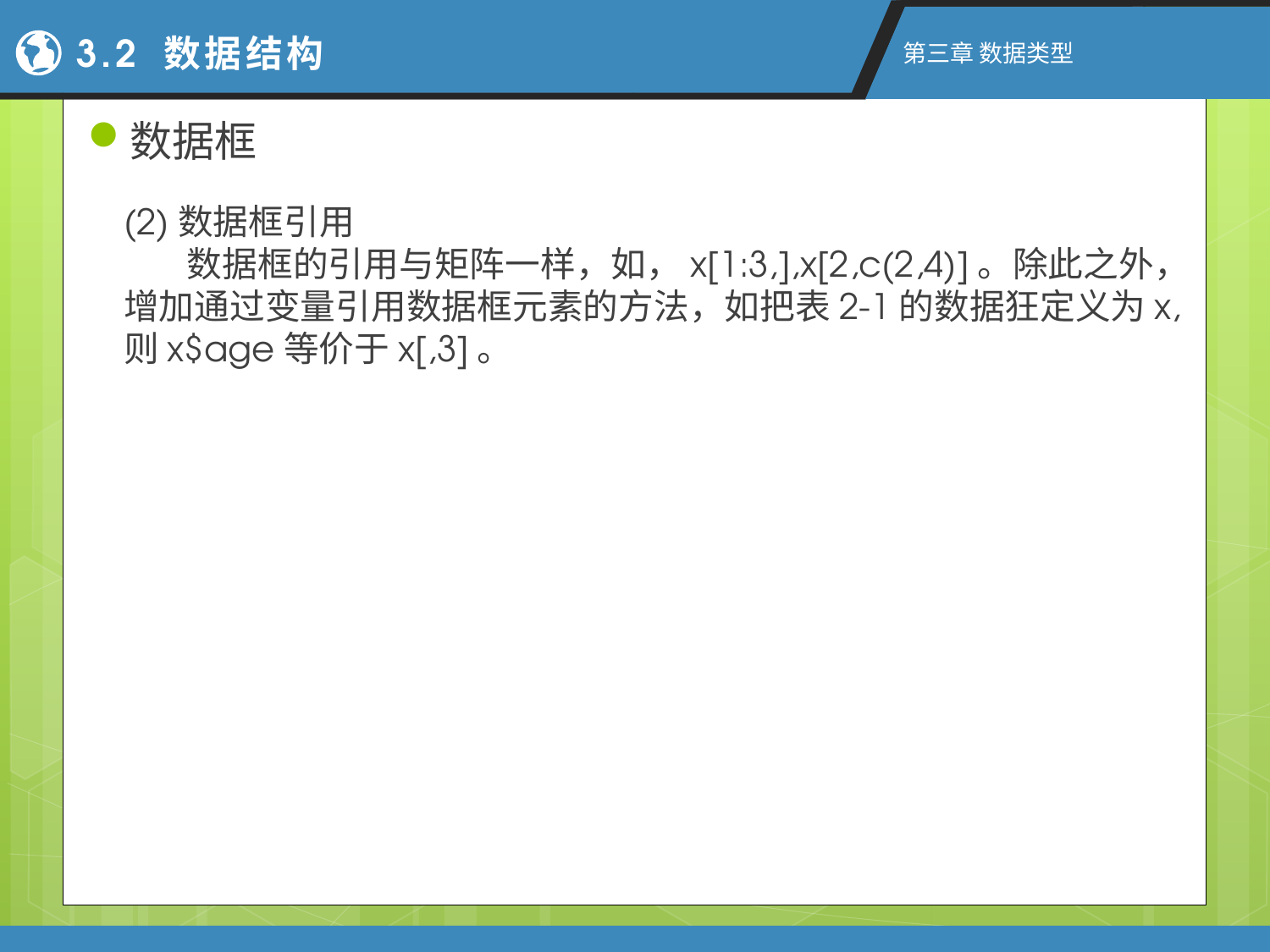

2.1新手上路
3.2 数据结构

第二章 R语言入门
第三章 数据类型
数据框
(2)数据框引用
       数据框的引用与矩阵一样，如，x[1:3,],x[2,c(2,4)]。除此之外，增加通过变量引用数据框元素的方法，如把表2-1的数据狂定义为x,则x$age等价于x[,3]。